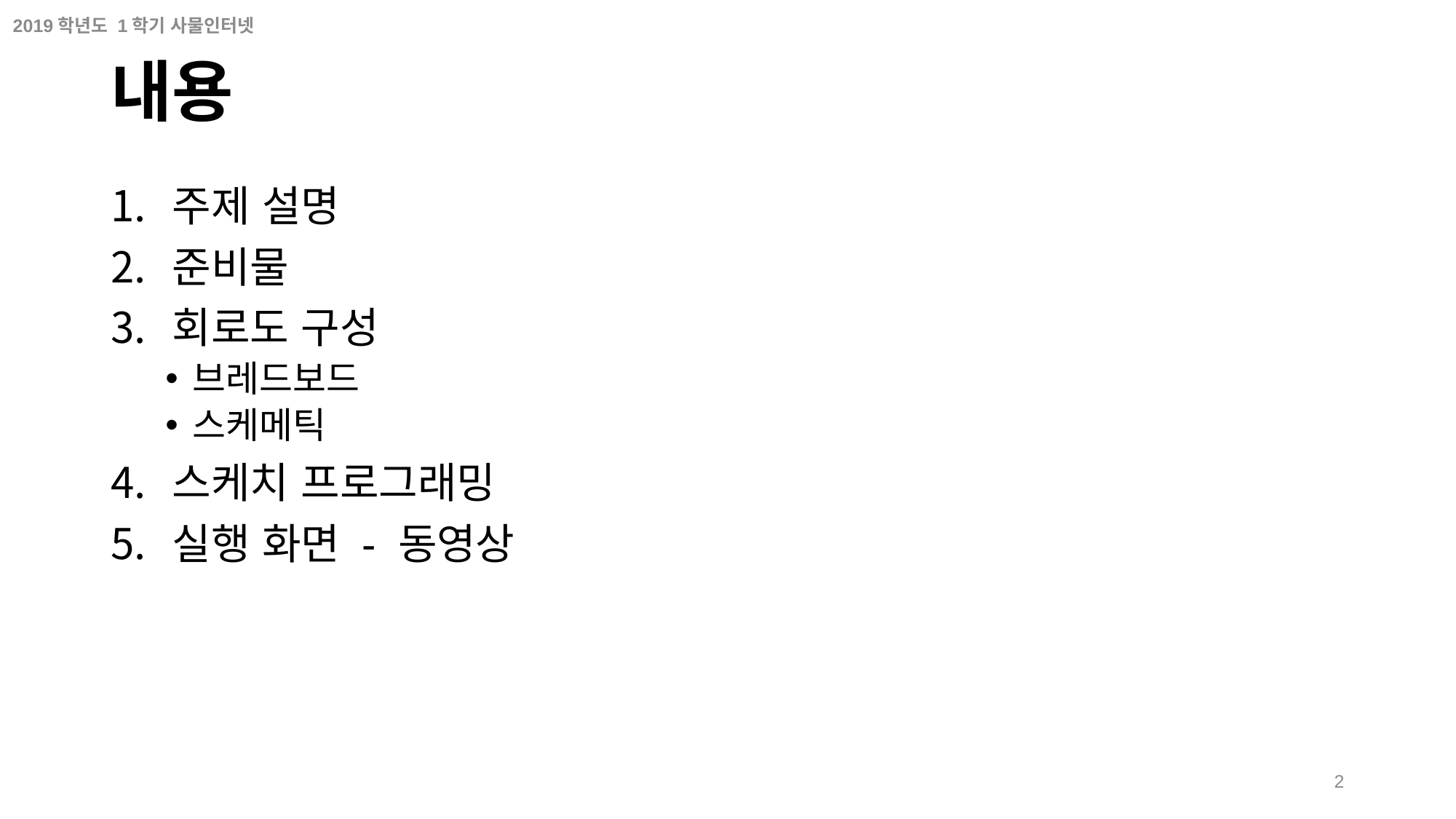

# 내용
주제 설명
준비물
회로도 구성
브레드보드
스케메틱
스케치 프로그래밍
실행 화면 - 동영상
2